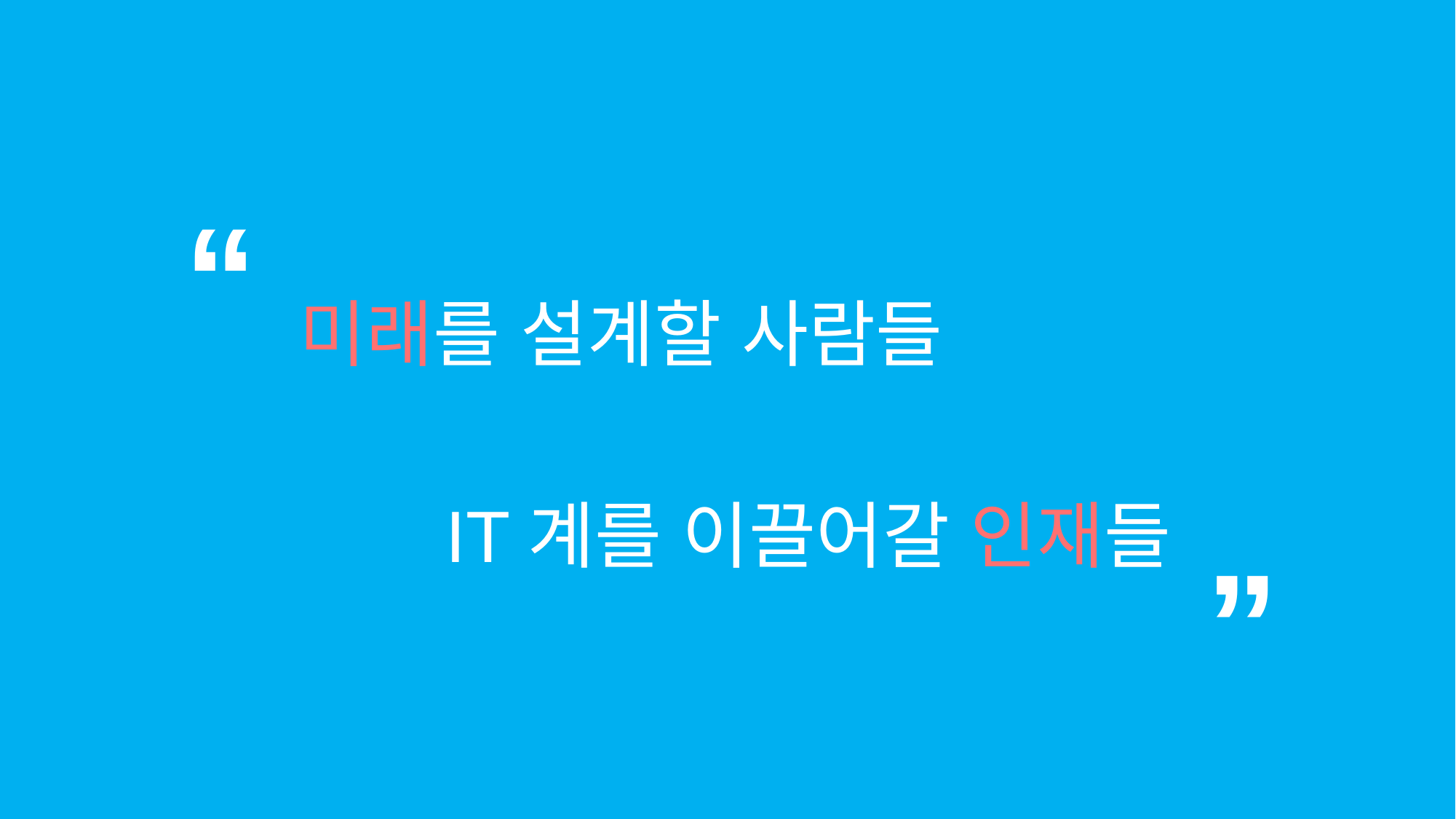

“
미래를 설계할 사람들
“
IT계를 이끌어갈 인재들